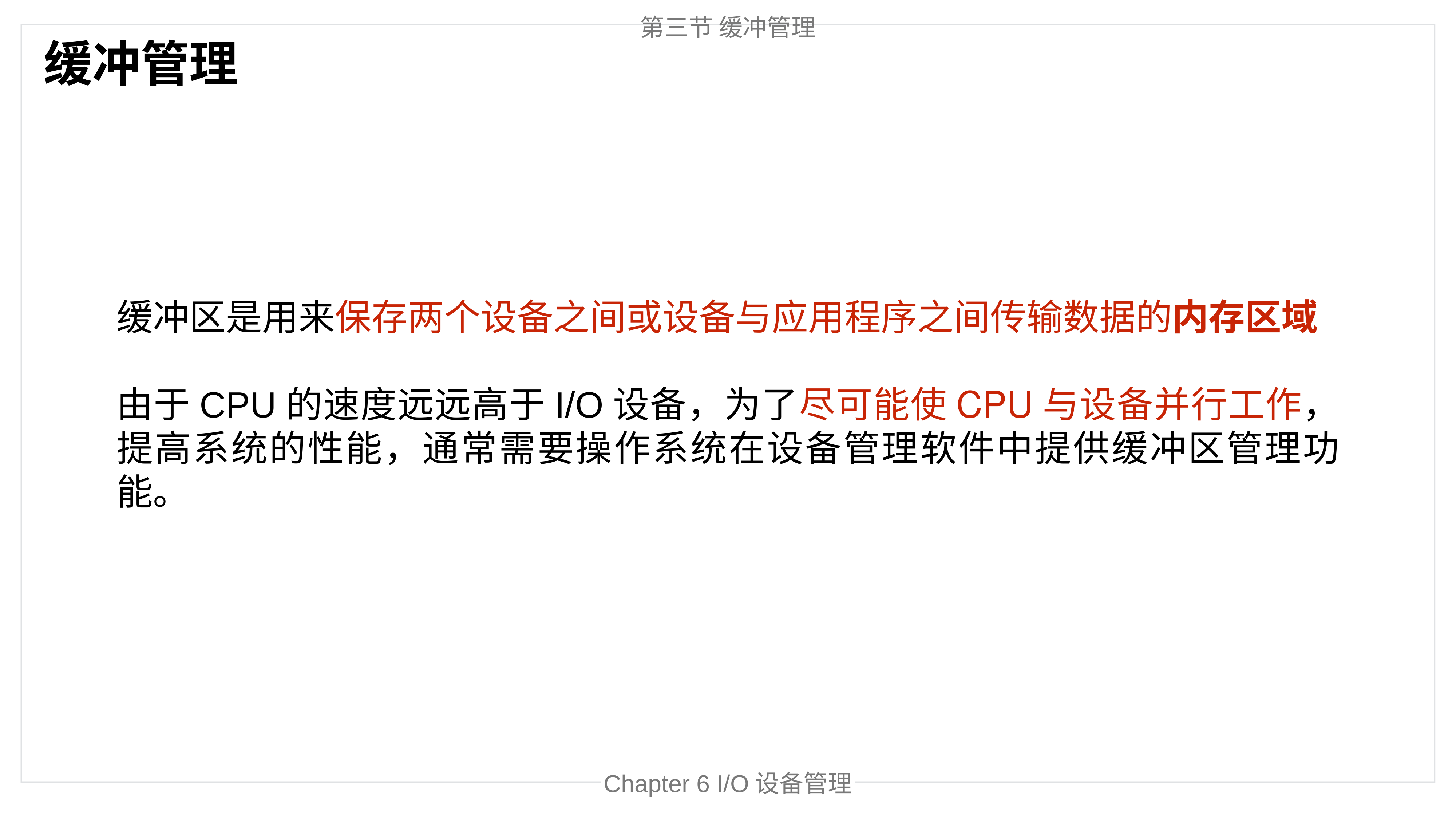

第三节 缓冲管理

缓冲管理
缓冲区是用来保存两个设备之间或设备与应用程序之间传输数据的内存区域

由于CPU的速度远远高于I/O设备，为了尽可能使CPU与设备并行工作，提高系统的性能，通常需要操作系统在设备管理软件中提供缓冲区管理功能。
Chapter 6 I/O设备管理
Chapter 处理器管理